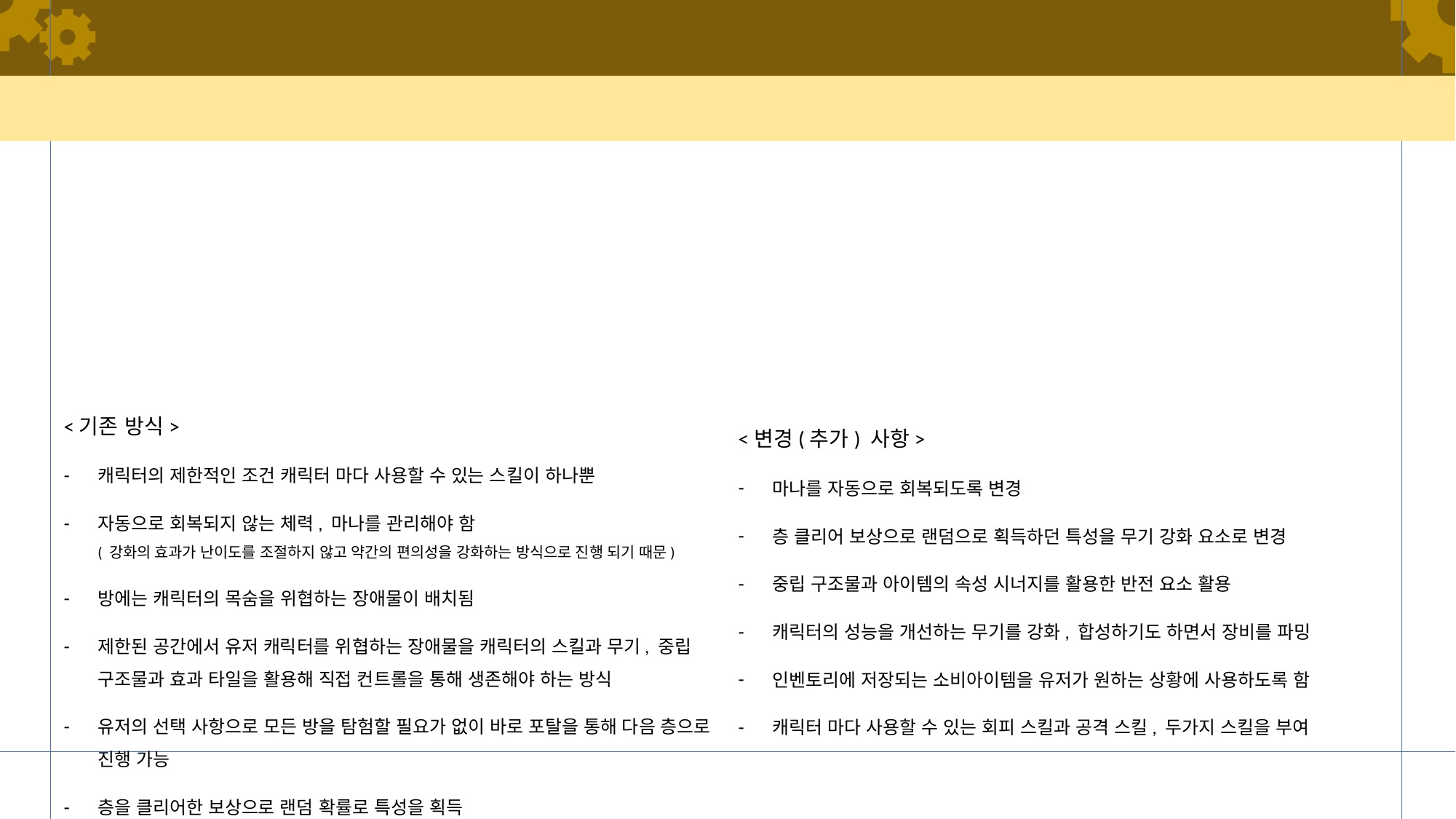

#

<기존 방식>
캐릭터의 제한적인 조건 캐릭터 마다 사용할 수 있는 스킬이 하나뿐
자동으로 회복되지 않는 체력, 마나를 관리해야 함
( 강화의 효과가 난이도를 조절하지 않고 약간의 편의성을 강화하는 방식으로 진행 되기 때문)
방에는 캐릭터의 목숨을 위협하는 장애물이 배치됨
제한된 공간에서 유저 캐릭터를 위협하는 장애물을 캐릭터의 스킬과 무기, 중립 구조물과 효과 타일을 활용해 직접 컨트롤을 통해 생존해야 하는 방식
유저의 선택 사항으로 모든 방을 탐험할 필요가 없이 바로 포탈을 통해 다음 층으로 진행 가능
층을 클리어한 보상으로 랜덤 확률로 특성을 획득
(유저가 원하는 플레이 방식을 위해 점진적으로 특성을 쌓게 되고 쌓이면 쌓일 수록 유저는 죽음에 대한 아쉬움이 남아 다시 게임을 플레이하게 됨)

<변경(추가) 사항>
마나를 자동으로 회복되도록 변경
층 클리어 보상으로 랜덤으로 획득하던 특성을 무기 강화 요소로 변경
중립 구조물과 아이템의 속성 시너지를 활용한 반전 요소 활용
캐릭터의 성능을 개선하는 무기를 강화, 합성하기도 하면서 장비를 파밍
인벤토리에 저장되는 소비아이템을 유저가 원하는 상황에 사용하도록 함
캐릭터 마다 사용할 수 있는 회피 스킬과 공격 스킬, 두가지 스킬을 부여